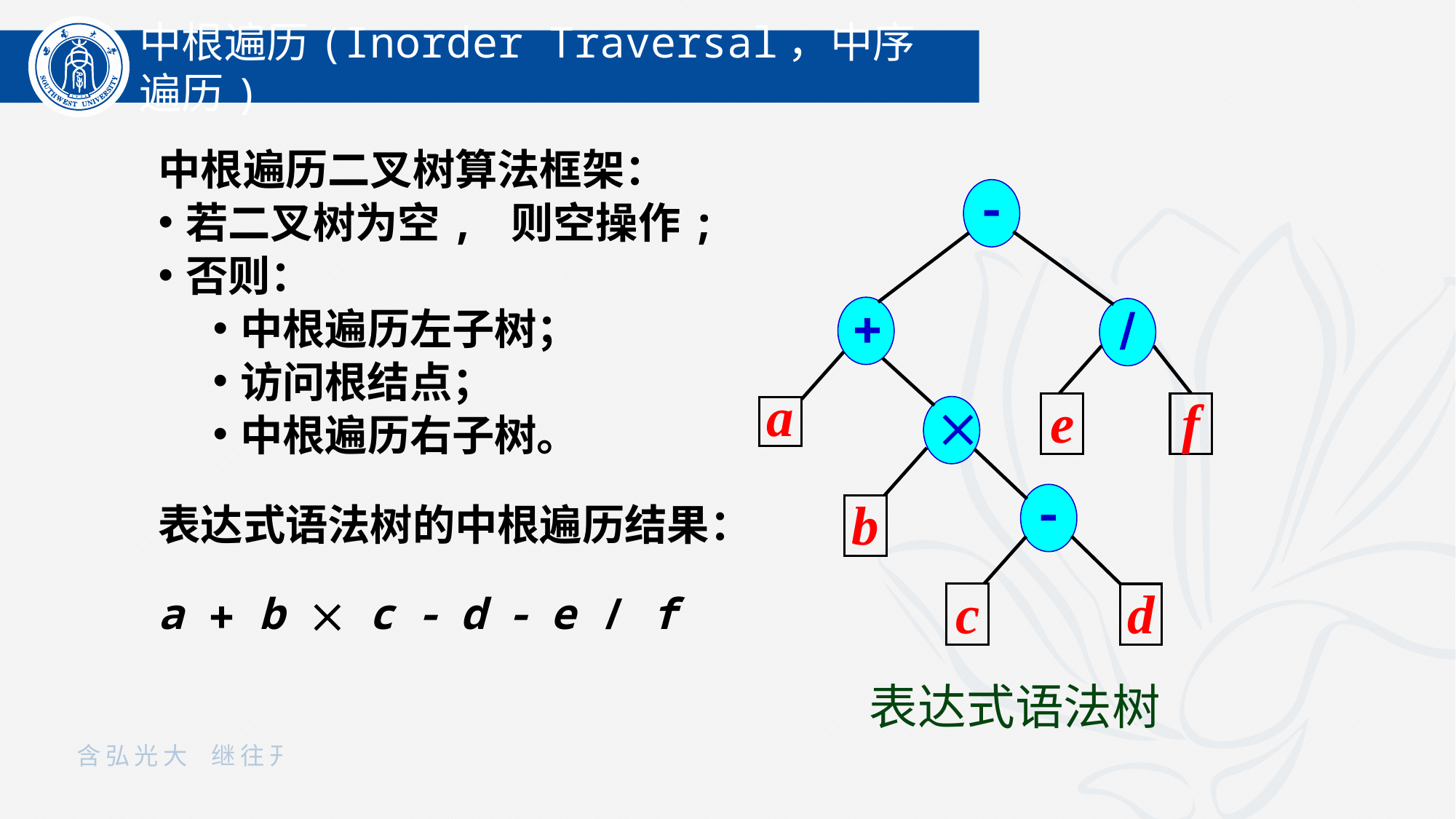

中根遍历(Inorder Traversal，中序遍历)
中根遍历二叉树算法框架：
若二叉树为空, 则空操作;
否则：
中根遍历左子树；
访问根结点；
中根遍历右子树。
表达式语法树的中根遍历结果：
a + b × c − d − e / f

−

+

/

e
f

×
a

−
b

c
d
表达式语法树